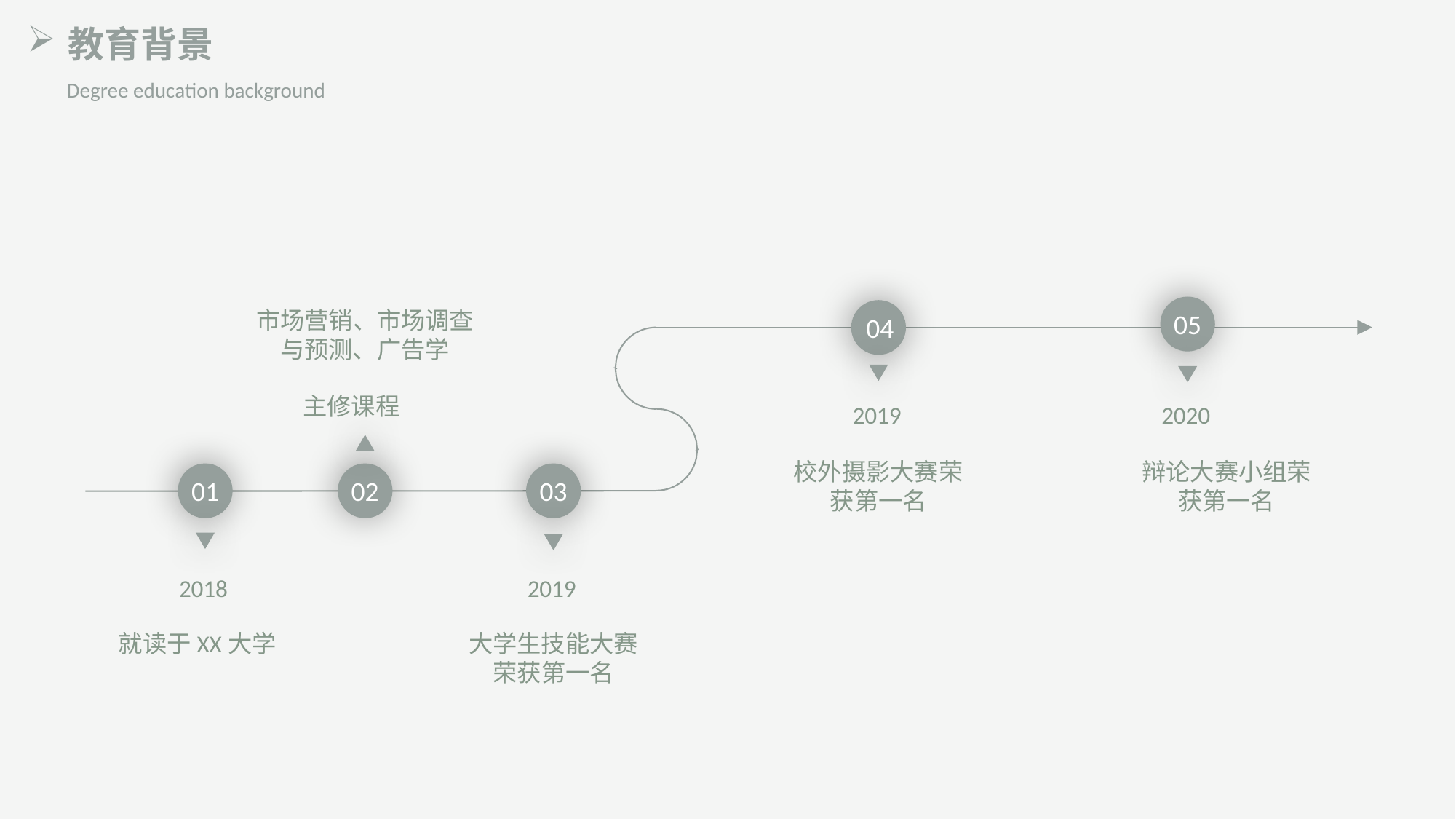

教育背景
Degree education background

市场营销、市场调查与预测、广告学
05
04

主修课程
2019
2020

校外摄影大赛荣获第一名
辩论大赛小组荣获第一名

01
02
03

2018
2019
就读于XX大学
大学生技能大赛荣获第一名